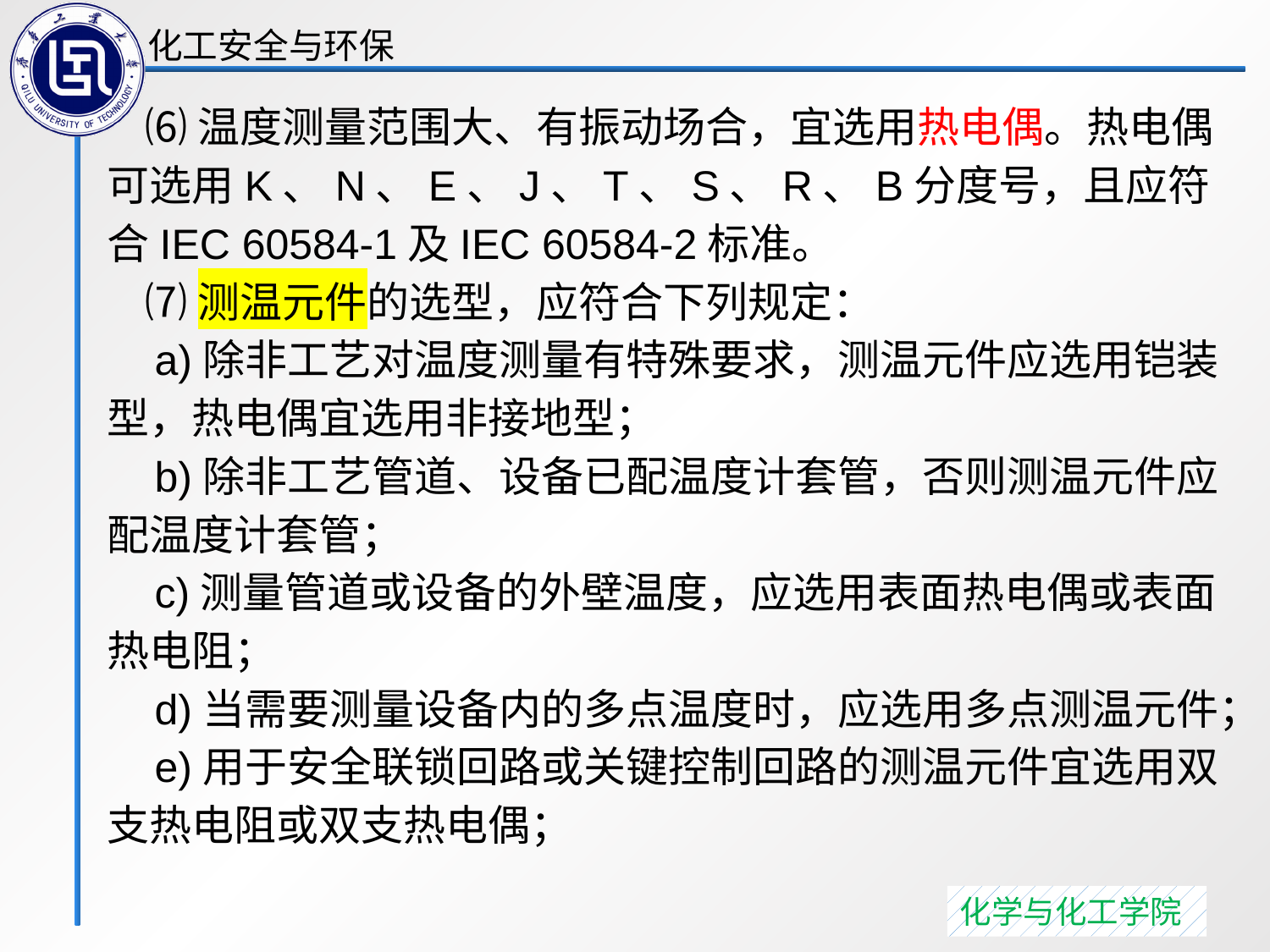

⑹温度测量范围大、有振动场合，宜选用热电偶。热电偶可选用K、N、E、J、T、S、R、B分度号，且应符合IEC 60584-1及IEC 60584-2标准。
    ⑺测温元件的选型，应符合下列规定：
    a)除非工艺对温度测量有特殊要求，测温元件应选用铠装型，热电偶宜选用非接地型；
    b)除非工艺管道、设备已配温度计套管，否则测温元件应配温度计套管；
    c)测量管道或设备的外壁温度，应选用表面热电偶或表面热电阻；
    d)当需要测量设备内的多点温度时，应选用多点测温元件；
    e)用于安全联锁回路或关键控制回路的测温元件宜选用双支热电阻或双支热电偶；